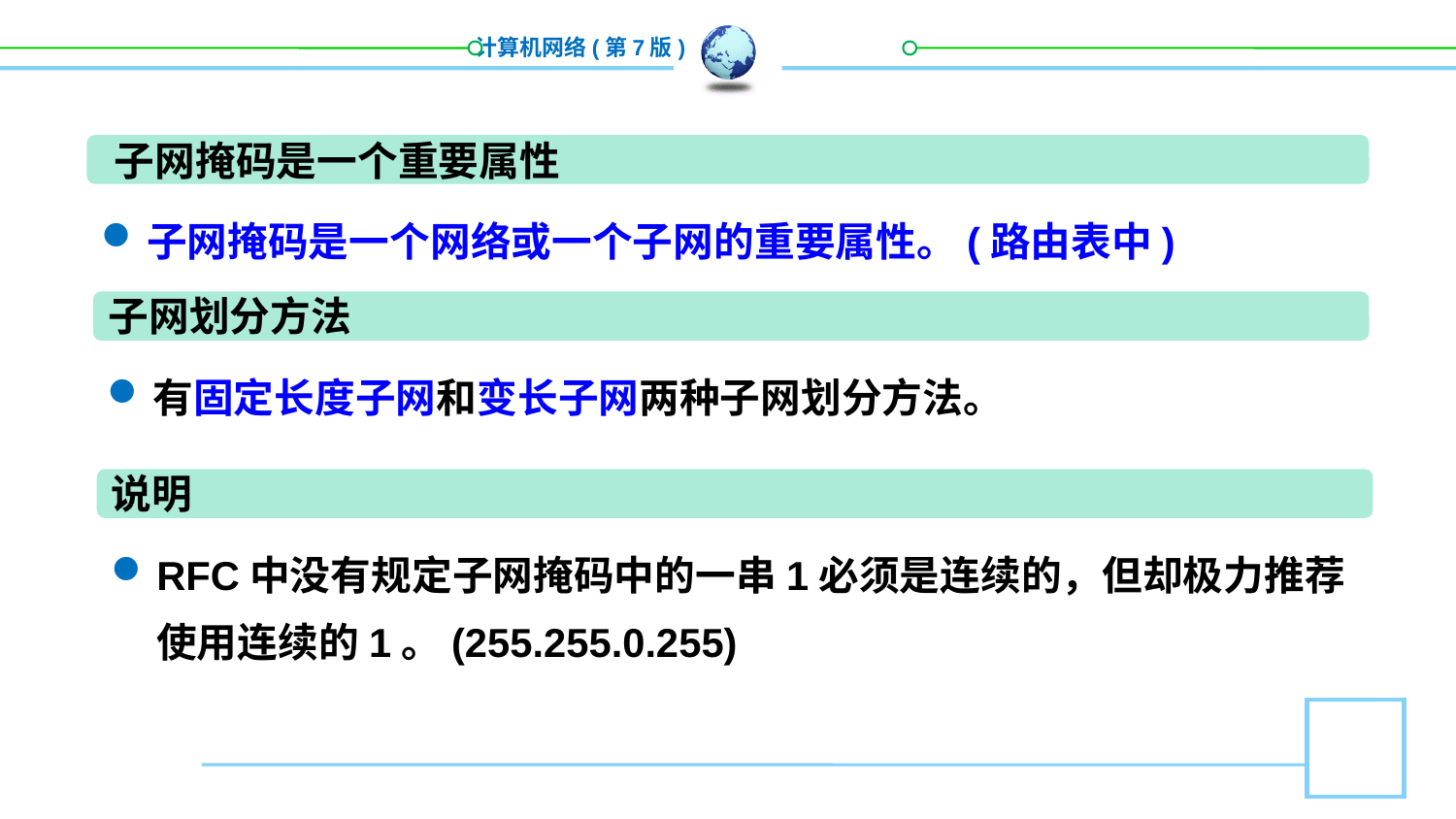

子网掩码是一个重要属性

子网掩码是一个网络或一个子网的重要属性。(路由表中)
子网划分方法

有固定长度子网和变长子网两种子网划分方法。
说明

RFC中没有规定子网掩码中的一串1必须是连续的，但却极力推荐使用连续的1。(255.255.0.255)